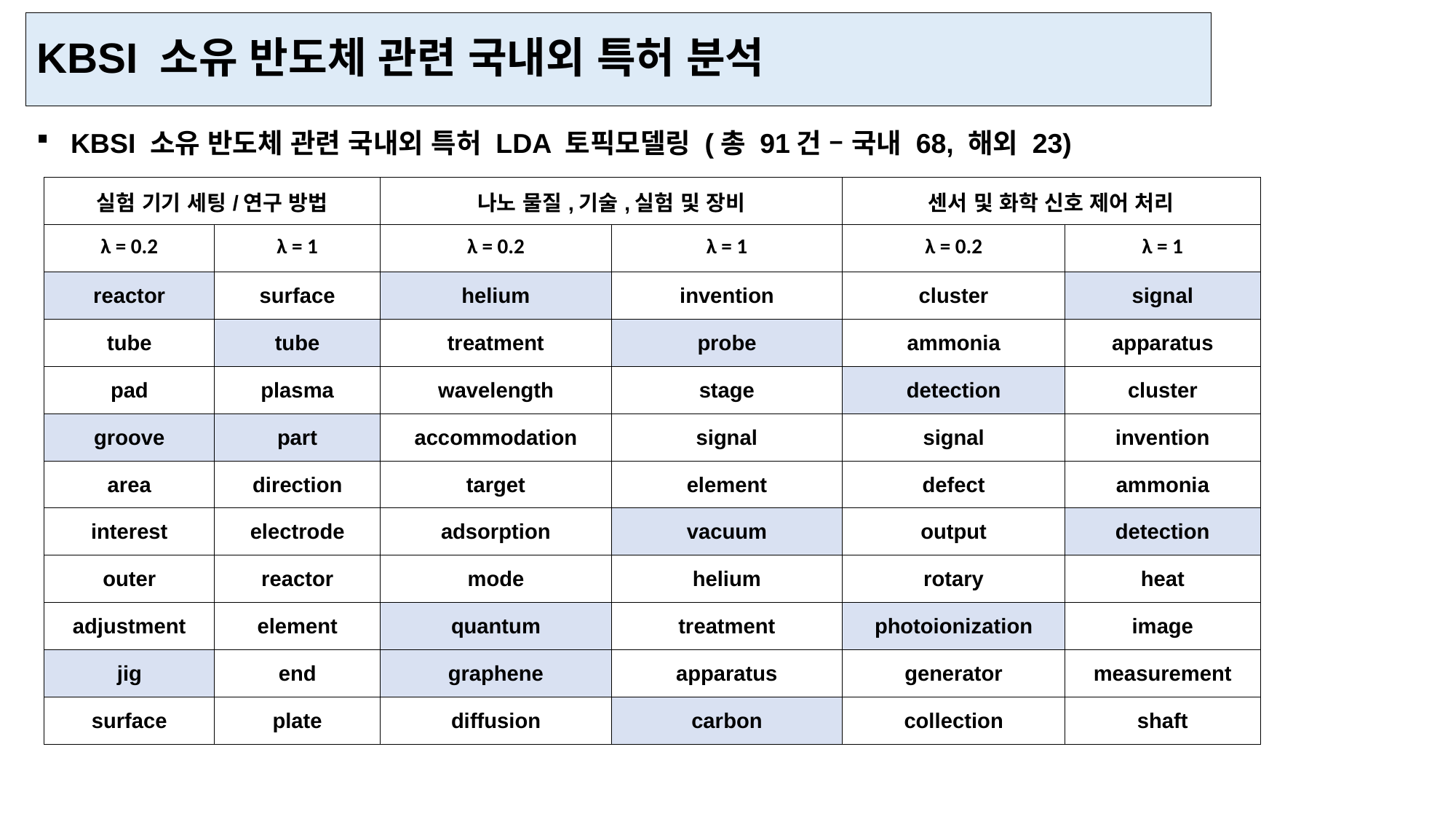

KBSI 소유 반도체 관련 국내외 특허 분석
KBSI 소유 반도체 관련 국내외 특허 LDA 토픽모델링 (총 91건 – 국내 68, 해외 23)
| 실험 기기 세팅/연구 방법 |  | 나노 물질,기술,실험 및 장비 |  | 센서 및 화학 신호 제어 처리 |  |
| --- | --- | --- | --- | --- | --- |
| λ = 0.2 | λ = 1 | λ = 0.2 | λ = 1 | λ = 0.2 | λ = 1 |
| reactor | surface | helium | invention | cluster | signal |
| tube | tube | treatment | probe | ammonia | apparatus |
| pad | plasma | wavelength | stage | detection | cluster |
| groove | part | accommodation | signal | signal | invention |
| area | direction | target | element | defect | ammonia |
| interest | electrode | adsorption | vacuum | output | detection |
| outer | reactor | mode | helium | rotary | heat |
| adjustment | element | quantum | treatment | photoionization | image |
| jig | end | graphene | apparatus | generator | measurement |
| surface | plate | diffusion | carbon | collection | shaft |